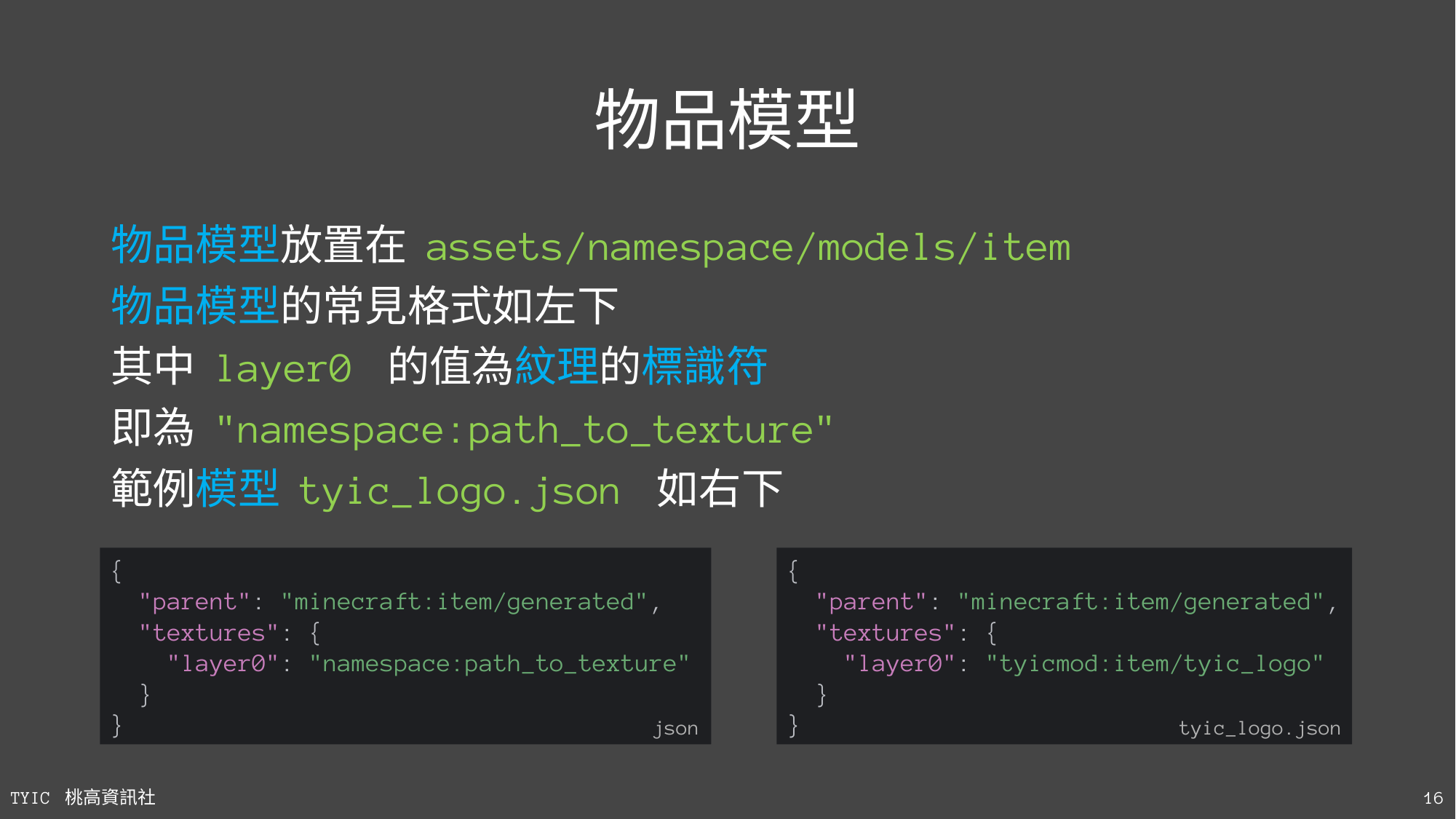

# 物品模型
物品模型放置在 assets/namespace/models/item
物品模型的常見格式如左下
其中 layer0 的值為紋理的標識符
即為 "namespace:path_to_texture"
範例模型 tyic_logo.json 如右下
{
  "parent": "minecraft:item/generated",
  "textures": {
    "layer0": "namespace:path_to_texture"
  }
}
json
{
  "parent": "minecraft:item/generated",
  "textures": {
    "layer0": "tyicmod:item/tyic_logo"
  }
}
tyic_logo.json